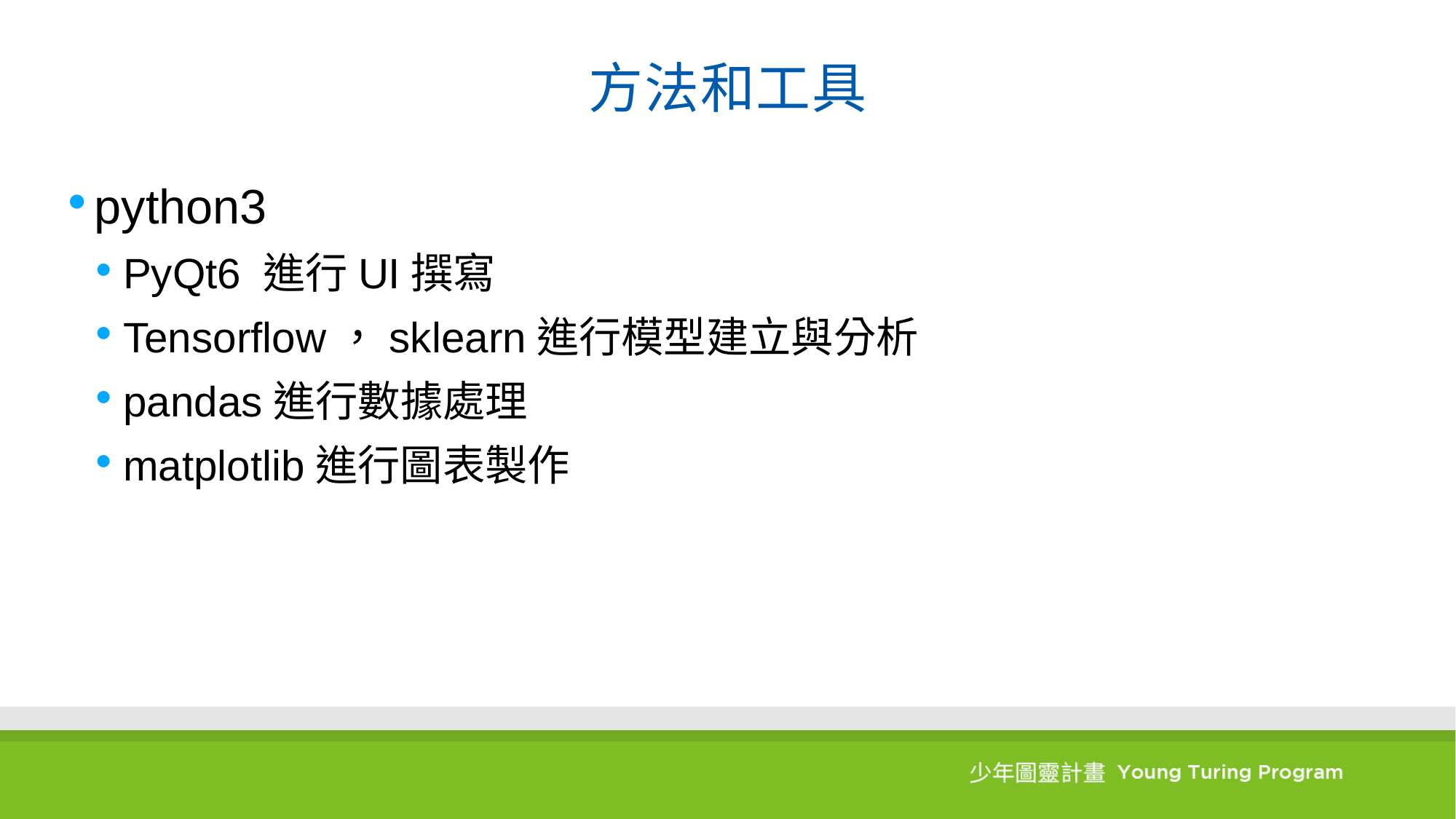

# 方法和工具
python3
PyQt6 進行UI撰寫
Tensorflow，sklearn進行模型建立與分析
pandas進行數據處理
matplotlib進行圖表製作